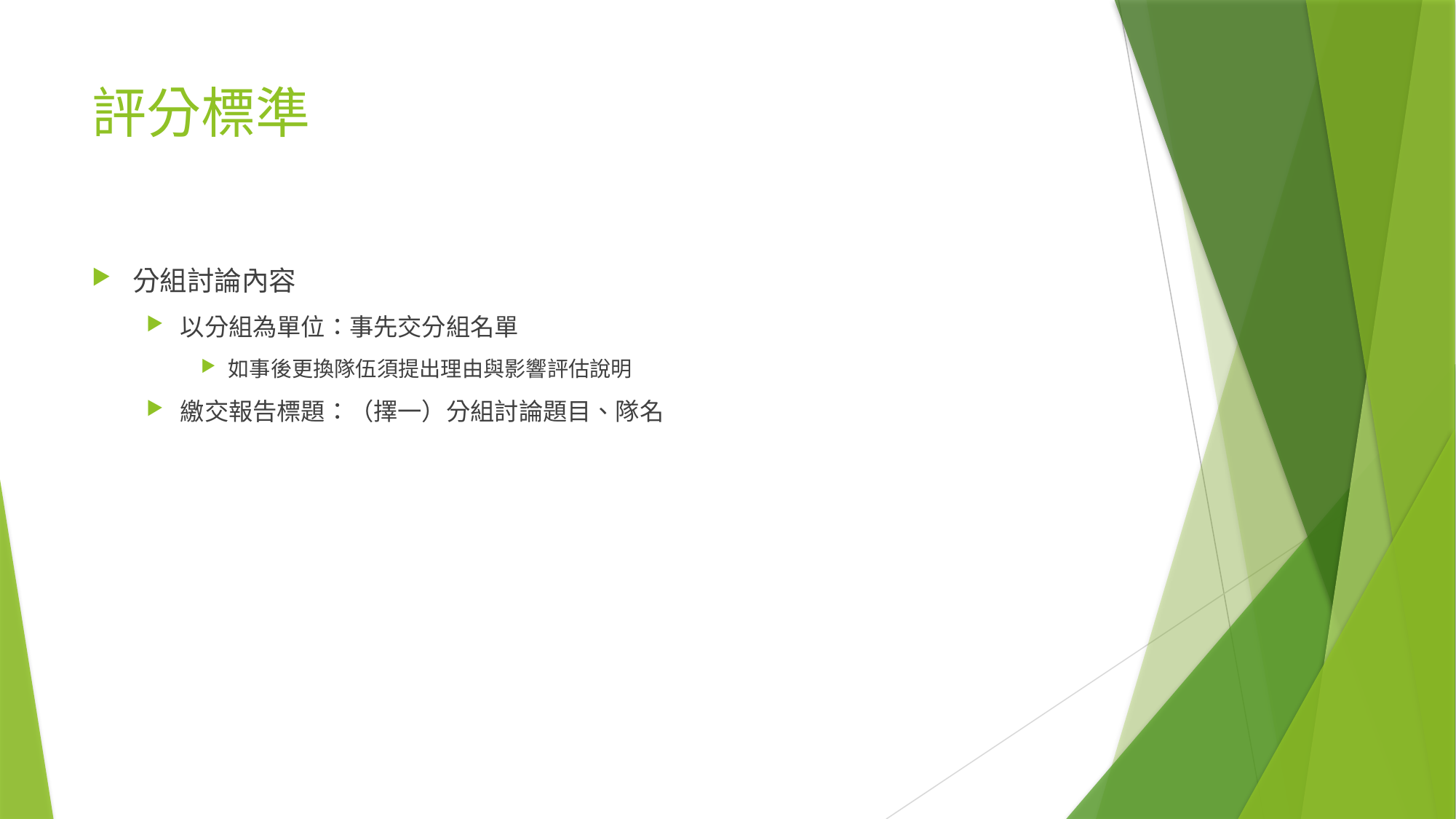

# 評分標準
分組討論內容
以分組為單位：事先交分組名單
如事後更換隊伍須提出理由與影響評估說明
繳交報告標題：（擇一）分組討論題目、隊名